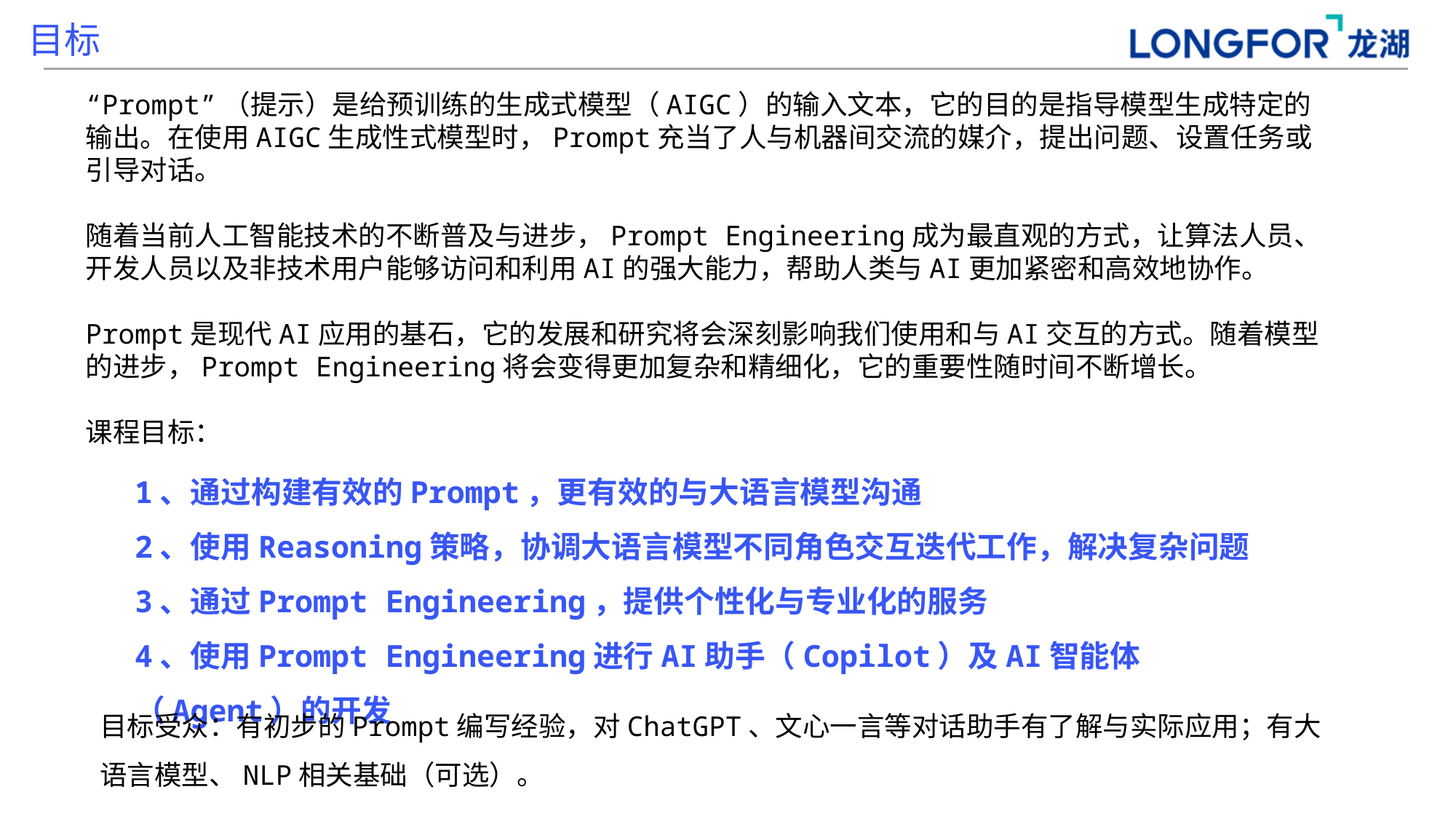

目标
“Prompt”（提示）是给预训练的生成式模型（AIGC）的输入文本，它的目的是指导模型生成特定的输出。在使用AIGC生成性式模型时，Prompt充当了人与机器间交流的媒介，提出问题、设置任务或引导对话。

随着当前人工智能技术的不断普及与进步，Prompt Engineering成为最直观的方式，让算法人员、开发人员以及非技术用户能够访问和利用AI的强大能力，帮助人类与AI更加紧密和高效地协作。

Prompt是现代AI应用的基石，它的发展和研究将会深刻影响我们使用和与AI交互的方式。随着模型的进步，Prompt Engineering将会变得更加复杂和精细化，它的重要性随时间不断增长。

课程目标：
1、通过构建有效的Prompt，更有效的与大语言模型沟通
2、使用Reasoning策略，协调大语言模型不同角色交互迭代工作，解决复杂问题
3、通过Prompt Engineering，提供个性化与专业化的服务
4、使用Prompt Engineering进行AI助手（Copilot）及AI智能体（Agent）的开发
目标受众：有初步的Prompt编写经验，对ChatGPT、文心一言等对话助手有了解与实际应用；有大语言模型、NLP相关基础（可选）。